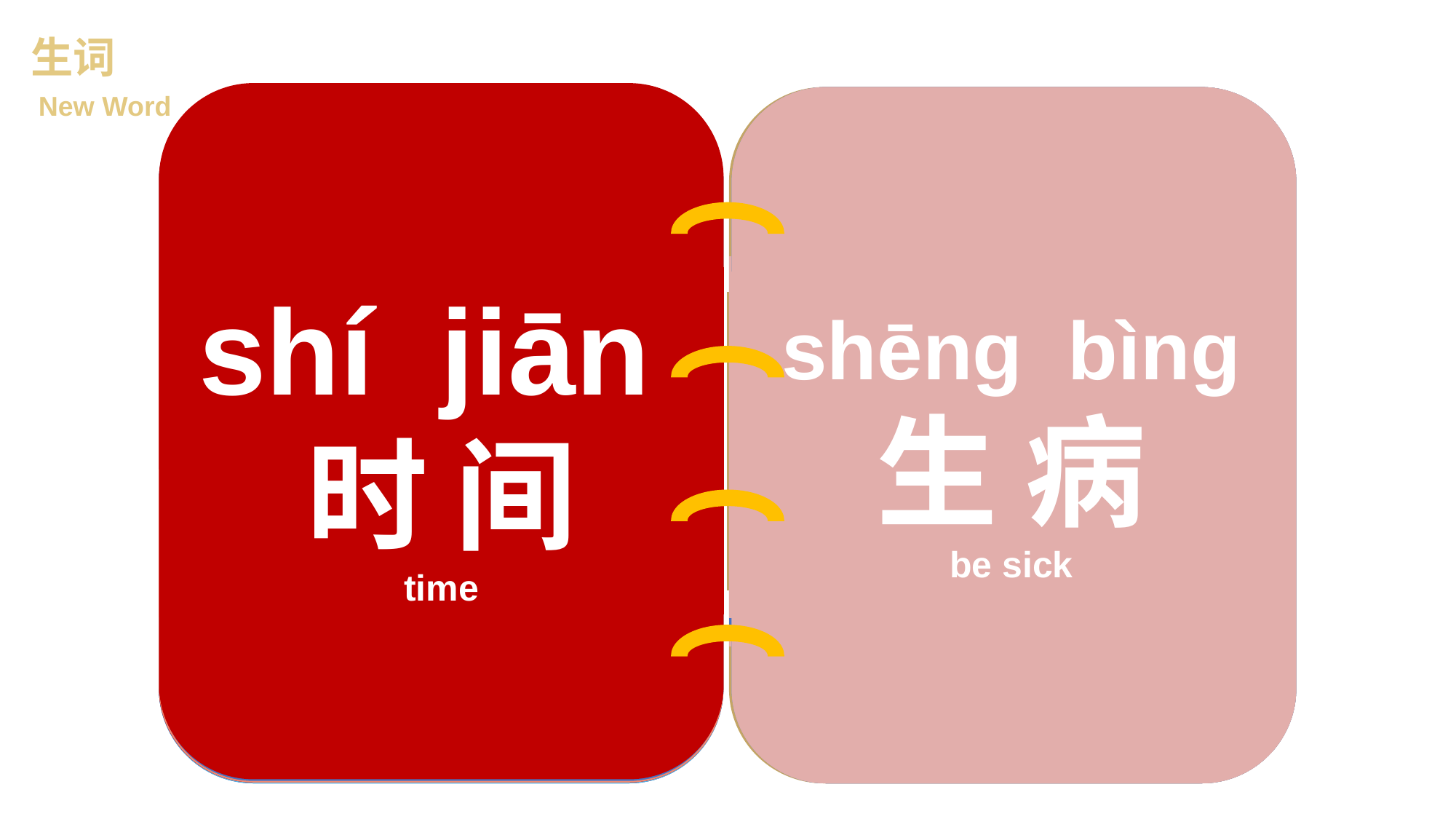

生词

shí  jiān
时 间
time
New Word

chū
出
out

chū yuàn
出 院
leave hospital

shēn tǐ
身 体
body

máng
忙
busy

zhī dào 知 道
know

mǐ
米
meter

gāo
高
tall

xiū  xi
休 息
rest

yào
药

drug

qǐ chuáng起 床

get up

pǎo bù
跑 步
to run

zǎo  shang
早 上

moring

měi
每
each

měi
每
each

shēng  bìng
生 病
be sick